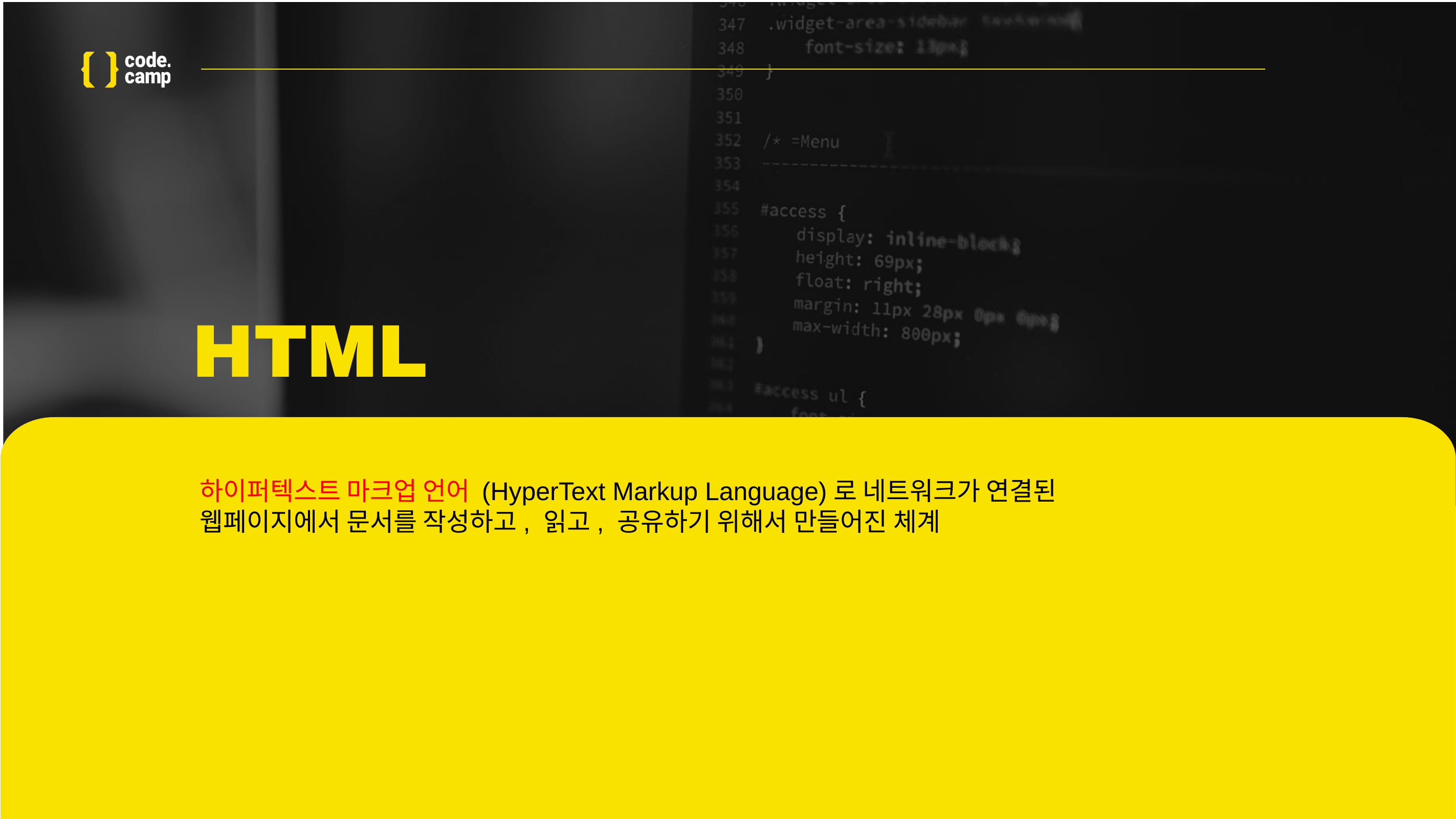

#

HTML

하이퍼텍스트 마크업 언어 (HyperText Markup Language)로 네트워크가 연결된 웹페이지에서 문서를 작성하고, 읽고, 공유하기 위해서 만들어진 체계